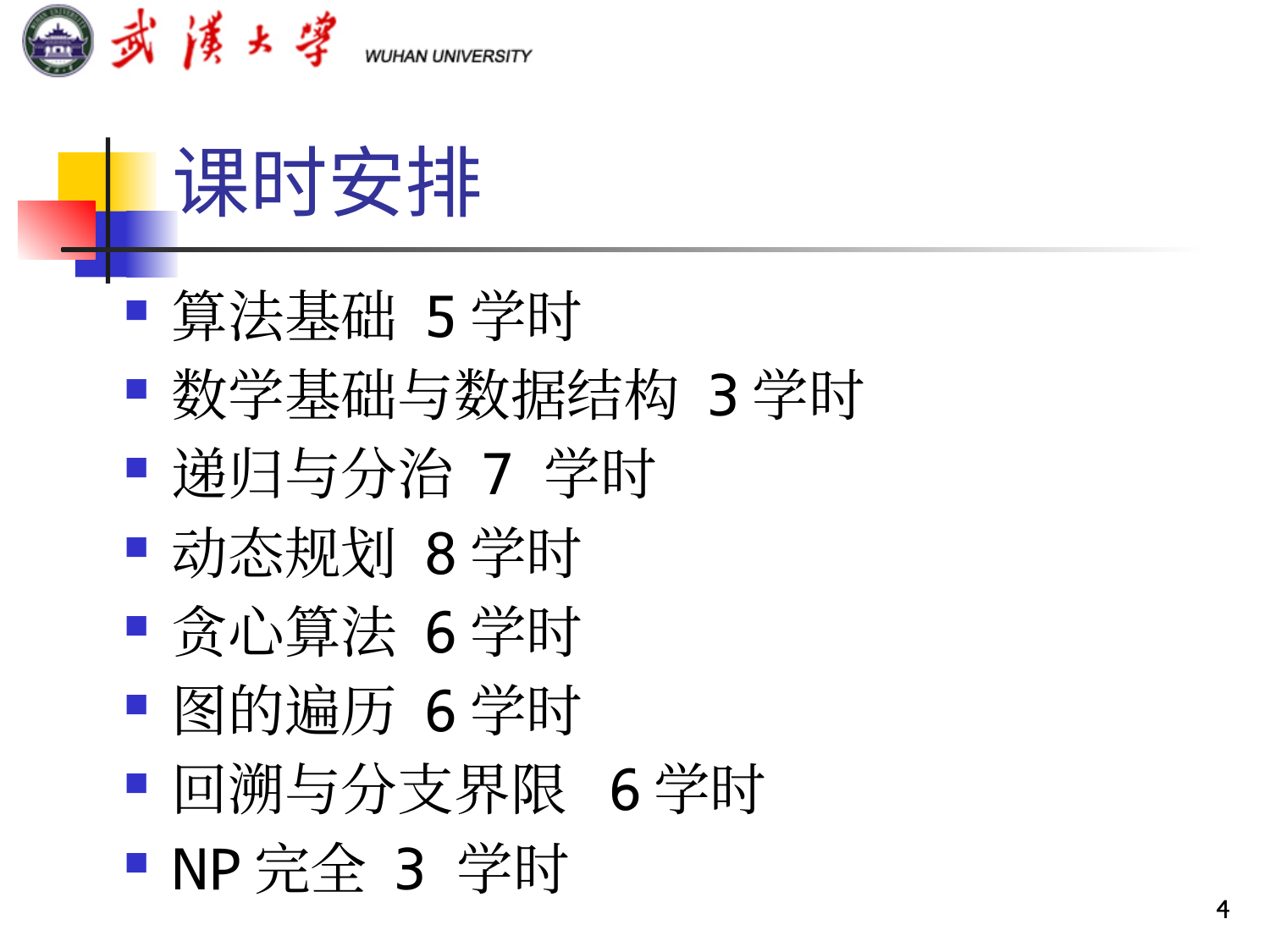

课时安排
算法基础 5学时
数学基础与数据结构 3学时
递归与分治 7 学时
动态规划 8学时
贪心算法 6学时
图的遍历 6学时
回溯与分支界限  6学时
NP完全 3 学时

4